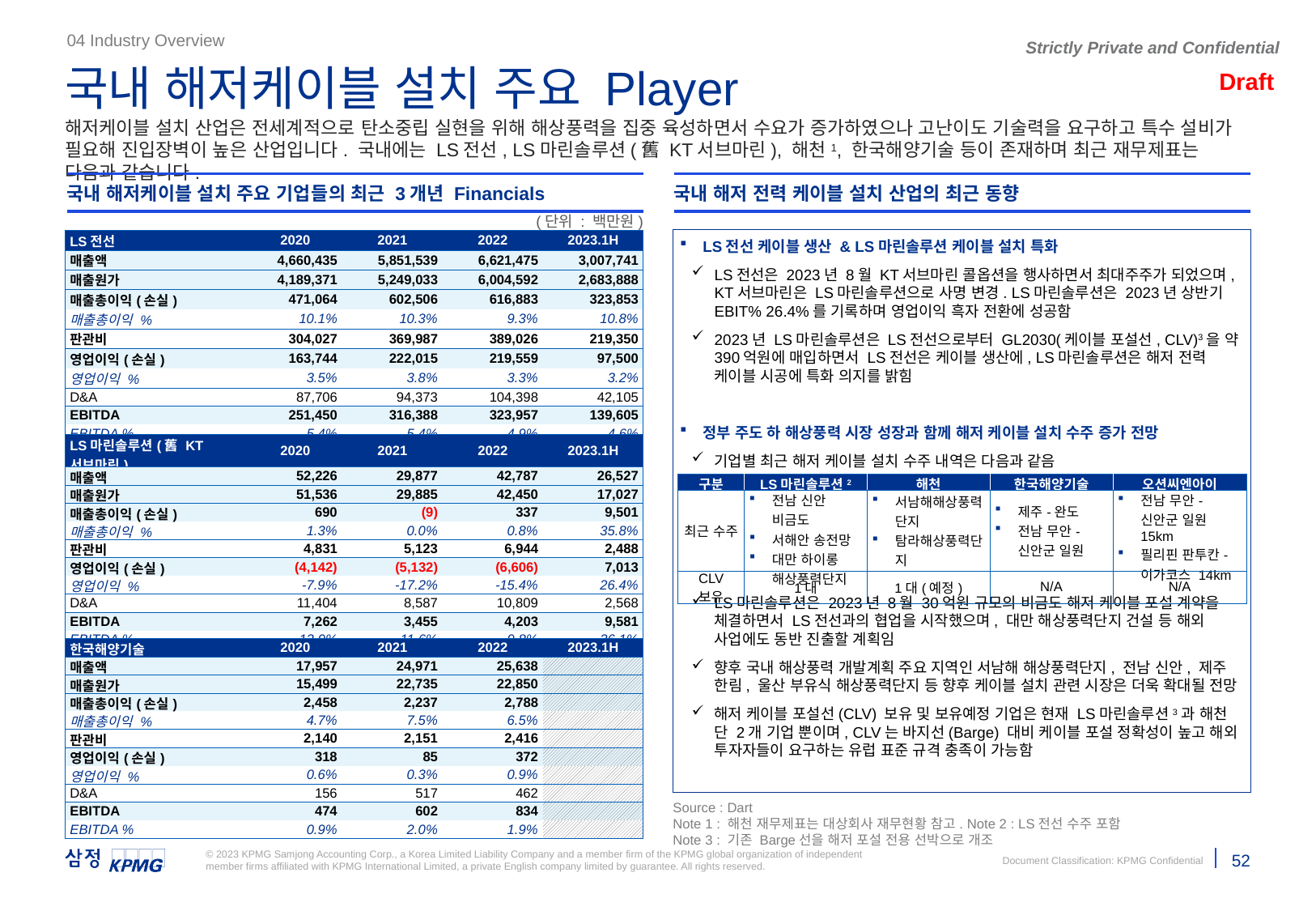

04 Industry Overview
국내 해저케이블 설치 주요 Player
해저케이블 설치 산업은 전세계적으로 탄소중립 실현을 위해 해상풍력을 집중 육성하면서 수요가 증가하였으나 고난이도 기술력을 요구하고 특수 설비가 필요해 진입장벽이 높은 산업입니다. 국내에는 LS전선, LS마린솔루션(舊 KT서브마린), 해천1, 한국해양기술 등이 존재하며 최근 재무제표는 다음과 같습니다.
국내 해저케이블 설치 주요 기업들의 최근 3개년 Financials
국내 해저 전력 케이블 설치 산업의 최근 동향
(단위 : 백만원)
LS전선 케이블 생산 & LS마린솔루션 케이블 설치 특화
LS전선은 2023년 8월 KT서브마린 콜옵션을 행사하면서 최대주주가 되었으며, KT서브마린은 LS마린솔루션으로 사명 변경. LS마린솔루션은 2023년 상반기 EBIT% 26.4%를 기록하며 영업이익 흑자 전환에 성공함
2023년 LS마린솔루션은 LS전선으로부터 GL2030(케이블 포설선, CLV)3을 약 390억원에 매입하면서 LS전선은 케이블 생산에, LS마린솔루션은 해저 전력 케이블 시공에 특화 의지를 밝힘

정부 주도 하 해상풍력 시장 성장과 함께 해저 케이블 설치 수주 증가 전망
기업별 최근 해저 케이블 설치 수주 내역은 다음과 같음

LS마린솔루션은 2023년 8월 30억원 규모의 비금도 해저 케이블 포설 계약을 체결하면서 LS전선과의 협업을 시작했으며, 대만 해상풍력단지 건설 등 해외 사업에도 동반 진출할 계획임
향후 국내 해상풍력 개발계획 주요 지역인 서남해 해상풍력단지, 전남 신안, 제주 한림, 울산 부유식 해상풍력단지 등 향후 케이블 설치 관련 시장은 더욱 확대될 전망
해저 케이블 포설선(CLV) 보유 및 보유예정 기업은 현재 LS마린솔루션3과 해천 단 2개 기업 뿐이며, CLV는 바지선(Barge) 대비 케이블 포설 정확성이 높고 해외 투자자들이 요구하는 유럽 표준 규격 충족이 가능함
| LS전선 | 2020 | 2021 | 2022 | 2023.1H |
| --- | --- | --- | --- | --- |
| 매출액 | 4,660,435 | 5,851,539 | 6,621,475 | 3,007,741 |
| 매출원가 | 4,189,371 | 5,249,033 | 6,004,592 | 2,683,888 |
| 매출총이익(손실) | 471,064 | 602,506 | 616,883 | 323,853 |
| 매출총이익 % | 10.1% | 10.3% | 9.3% | 10.8% |
| 판관비 | 304,027 | 369,987 | 389,026 | 219,350 |
| 영업이익(손실) | 163,744 | 222,015 | 219,559 | 97,500 |
| 영업이익 % | 3.5% | 3.8% | 3.3% | 3.2% |
| D&A | 87,706 | 94,373 | 104,398 | 42,105 |
| EBITDA | 251,450 | 316,388 | 323,957 | 139,605 |
| EBITDA % | 5.4% | 5.4% | 4.9% | 4.6% |
| LS마린솔루션(舊 KT서브마린) | 2020 | 2021 | 2022 | 2023.1H |
| --- | --- | --- | --- | --- |
| 매출액 | 52,226 | 29,877 | 42,787 | 26,527 |
| 매출원가 | 51,536 | 29,885 | 42,450 | 17,027 |
| 매출총이익(손실) | 690 | (9) | 337 | 9,501 |
| 매출총이익 % | 1.3% | 0.0% | 0.8% | 35.8% |
| 판관비 | 4,831 | 5,123 | 6,944 | 2,488 |
| 영업이익(손실) | (4,142) | (5,132) | (6,606) | 7,013 |
| 영업이익 % | -7.9% | -17.2% | -15.4% | 26.4% |
| D&A | 11,404 | 8,587 | 10,809 | 2,568 |
| EBITDA | 7,262 | 3,455 | 4,203 | 9,581 |
| EBITDA % | 13.9% | 11.6% | 9.8% | 36.1% |
| 구분 | LS마린솔루션2 | 해천 | 한국해양기술 | 오션씨엔아이 |
| --- | --- | --- | --- | --- |
| 최근 수주 | 전남 신안 비금도 서해안 송전망 대만 하이롱 해상풍력단지 | 서남해해상풍력단지 탐라해상풍력단지 | 제주-완도 전남 무안-신안군 일원 | 전남 무안-신안군 일원 15km 필리핀 판투칸-이가코스 14km |
| CLV 보유 | 1대 | 1대(예정) | N/A | N/A |
| 한국해양기술 | 2020 | 2021 | 2022 | 2023.1H |
| --- | --- | --- | --- | --- |
| 매출액 | 17,957 | 24,971 | 25,638 |  |
| 매출원가 | 15,499 | 22,735 | 22,850 |  |
| 매출총이익(손실) | 2,458 | 2,237 | 2,788 |  |
| 매출총이익 % | 4.7% | 7.5% | 6.5% |  |
| 판관비 | 2,140 | 2,151 | 2,416 |  |
| 영업이익(손실) | 318 | 85 | 372 |  |
| 영업이익 % | 0.6% | 0.3% | 0.9% |  |
| D&A | 156 | 517 | 462 |  |
| EBITDA | 474 | 602 | 834 |  |
| EBITDA % | 0.9% | 2.0% | 1.9% |  |
Source : Dart
Note 1 : 해천 재무제표는 대상회사 재무현황 참고. Note 2 : LS전선 수주 포함
Note 3 : 기존 Barge선을 해저 포설 전용 선박으로 개조